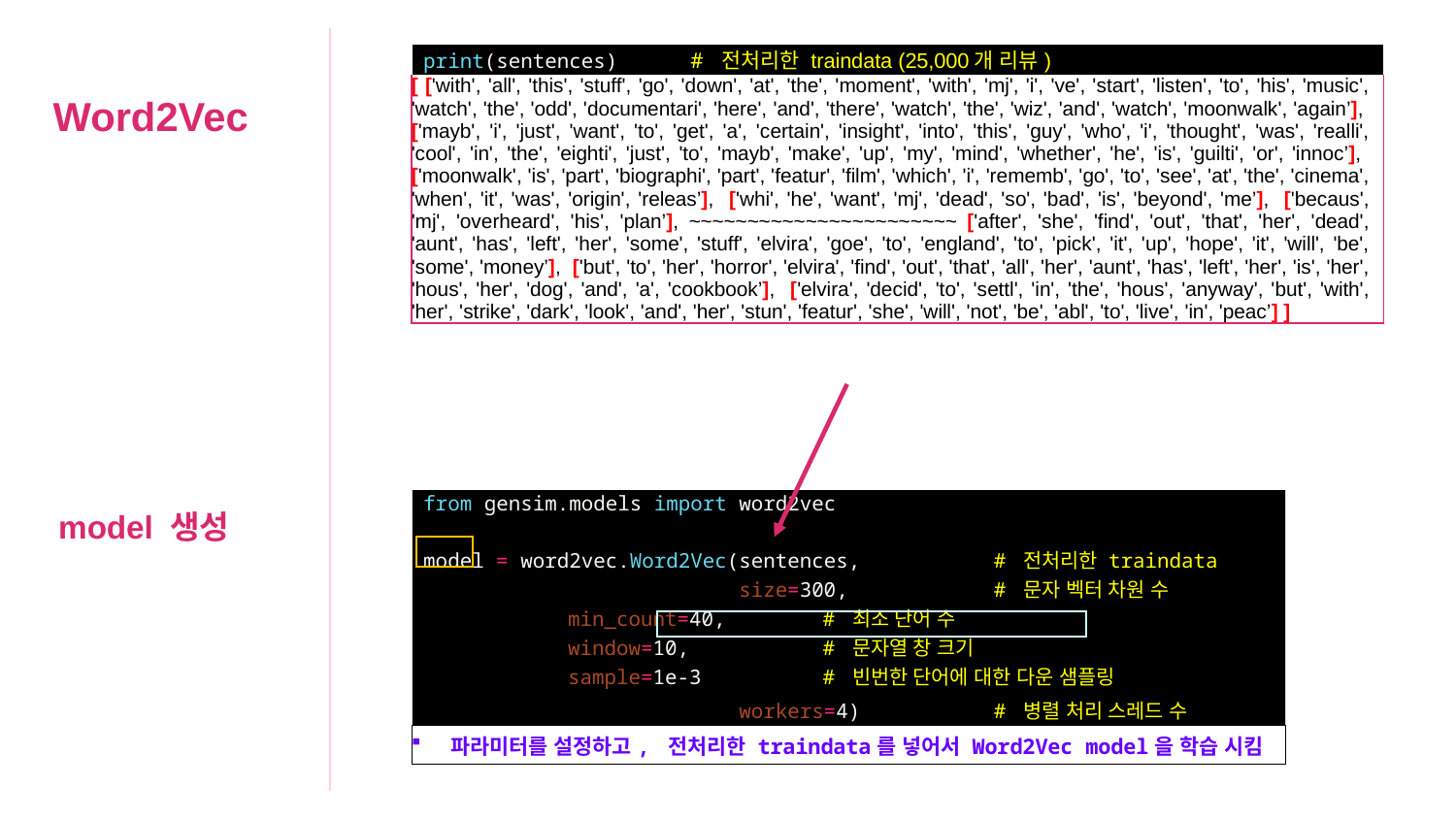

| print(sentences) # 전처리한 traindata (25,000개 리뷰) |
| --- |
| [ ['with', 'all', 'this', 'stuff', 'go', 'down', 'at', 'the', 'moment', 'with', 'mj', 'i', 've', 'start', 'listen', 'to', 'his', 'music', 'watch', 'the', 'odd', 'documentari', 'here', 'and', 'there', 'watch', 'the', 'wiz', 'and', 'watch', 'moonwalk', 'again’], ['mayb', 'i', 'just', 'want', 'to', 'get', 'a', 'certain', 'insight', 'into', 'this', 'guy', 'who', 'i', 'thought', 'was', 'realli', 'cool', 'in', 'the', 'eighti', 'just', 'to', 'mayb', 'make', 'up', 'my', 'mind', 'whether', 'he', 'is', 'guilti', 'or', 'innoc’], ['moonwalk', 'is', 'part', 'biographi', 'part', 'featur', 'film', 'which', 'i', 'rememb', 'go', 'to', 'see', 'at', 'the', 'cinema', 'when', 'it', 'was', 'origin', 'releas’], ['whi', 'he', 'want', 'mj', 'dead', 'so', 'bad', 'is', 'beyond', 'me’], ['becaus', 'mj', 'overheard', 'his', 'plan’], ~~~~~~~~~~~~~~~~~~~~~~~ ['after', 'she', 'find', 'out', 'that', 'her', 'dead', 'aunt', 'has', 'left', 'her', 'some', 'stuff', 'elvira', 'goe', 'to', 'england', 'to', 'pick', 'it', 'up', 'hope', 'it', 'will', 'be', 'some', 'money’], ['but', 'to', 'her', 'horror', 'elvira', 'find', 'out', 'that', 'all', 'her', 'aunt', 'has', 'left', 'her', 'is', 'her', 'hous', 'her', 'dog', 'and', 'a', 'cookbook’], ['elvira', 'decid', 'to', 'settl', 'in', 'the', 'hous', 'anyway', 'but', 'with', 'her', 'strike', 'dark', 'look', 'and', 'her', 'stun', 'featur', 'she', 'will', 'not', 'be', 'abl', 'to', 'live', 'in', 'peac’] ] |
Word2Vec
| from gensim.models import word2vec model = word2vec.Word2Vec(sentences, # 전처리한 traindata size=300, # 문자 벡터 차원 수 min\_count=40, # 최소 단어 수 window=10, # 문자열 창 크기 sample=1e-3 # 빈번한 단어에 대한 다운 샘플링 workers=4) # 병렬 처리 스레드 수 |
| --- |
| 파라미터를 설정하고, 전처리한 traindata를 넣어서 Word2Vec model을 학습 시킴 |
model 생성